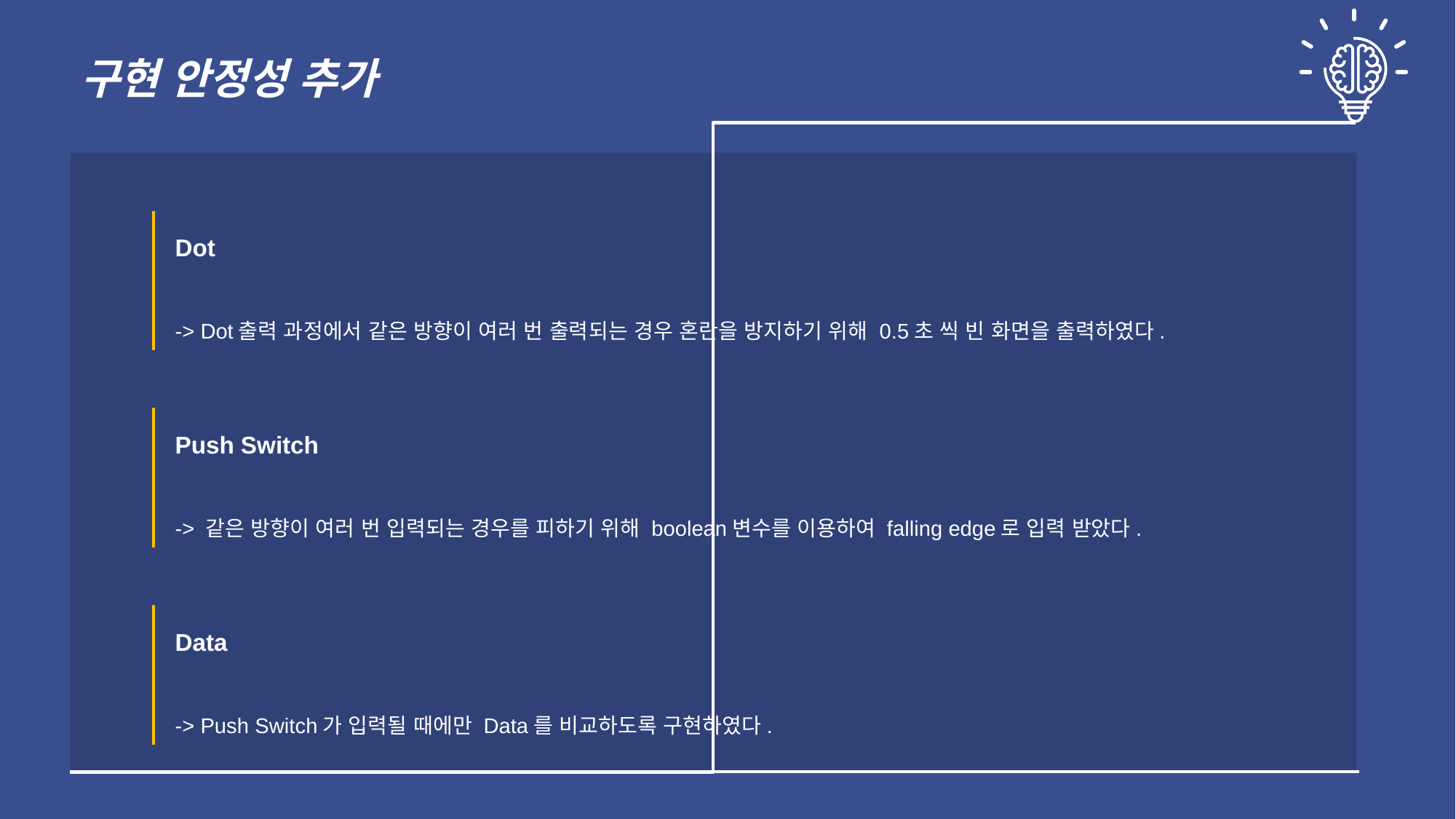

구현 안정성 추가
Dot

-> Dot출력 과정에서 같은 방향이 여러 번 출력되는 경우 혼란을 방지하기 위해 0.5초 씩 빈 화면을 출력하였다.

Push Switch

-> 같은 방향이 여러 번 입력되는 경우를 피하기 위해 boolean변수를 이용하여 falling edge로 입력 받았다.

Data

-> Push Switch가 입력될 때에만 Data를 비교하도록 구현하였다.